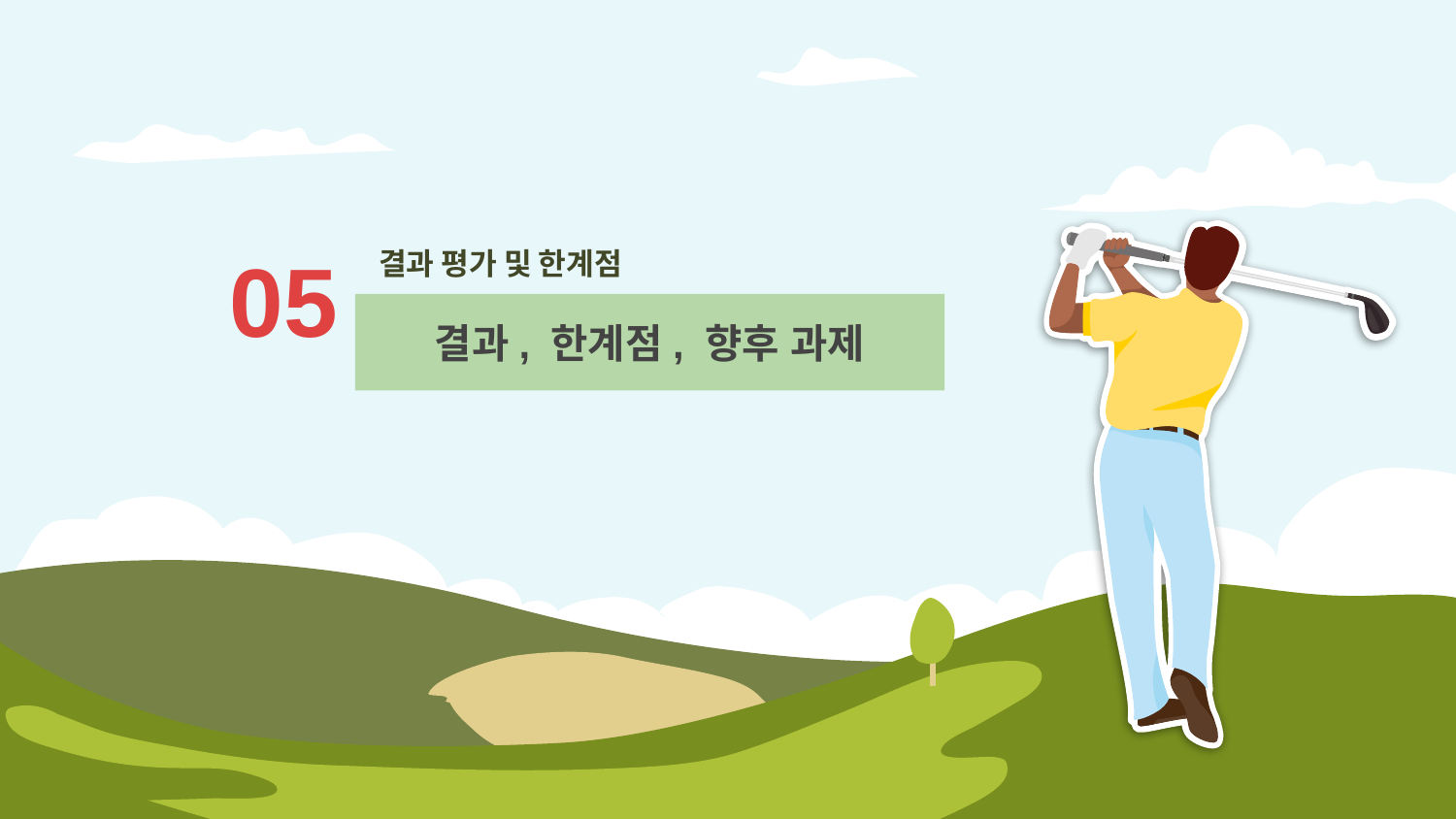

# 결과 평가 및 한계점

05
결과, 한계점, 향후 과제